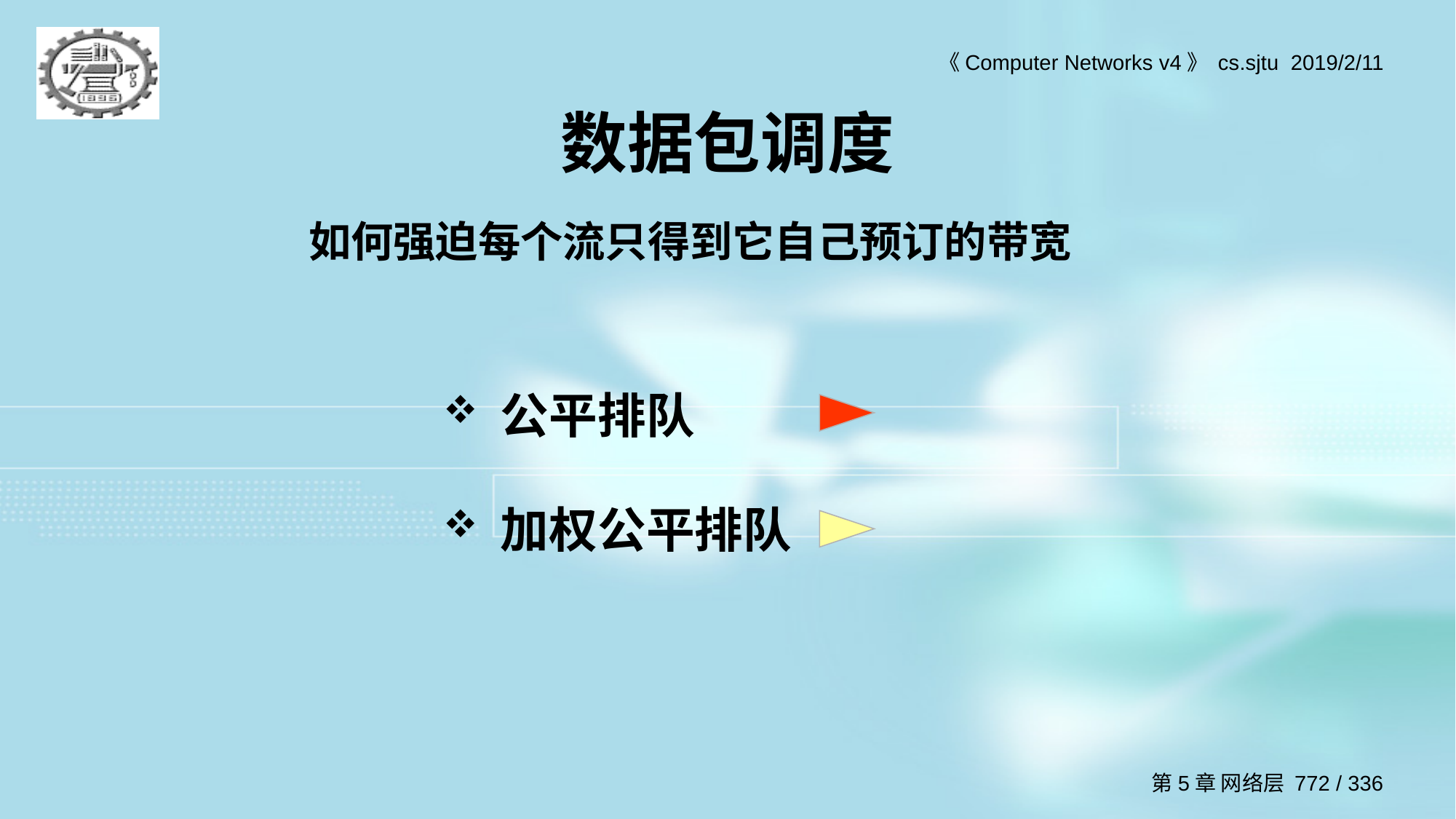

# 数据包调度
如何强迫每个流只得到它自己预订的带宽
公平排队
加权公平排队